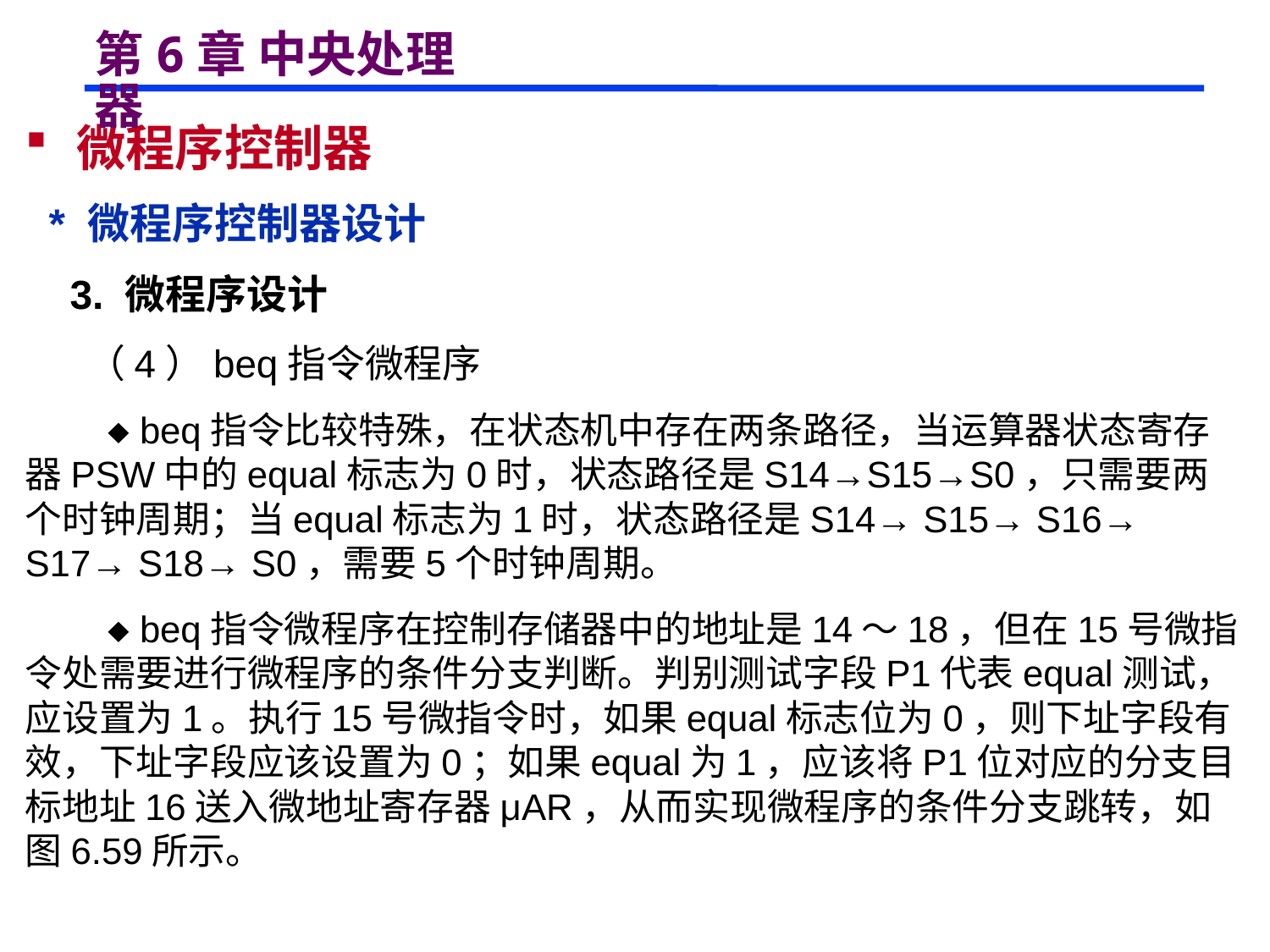

# 第6章 中央处理器
 微程序控制器
  * 微程序控制器设计
    3. 微程序设计
      （4）beq指令微程序
        ♦ beq指令比较特殊，在状态机中存在两条路径，当运算器状态寄存器PSW中的equal标志为0时，状态路径是S14→S15→S0，只需要两个时钟周期；当equal标志为1时，状态路径是S14→ S15→ S16→ S17→ S18→ S0，需要5个时钟周期。
        ♦ beq指令微程序在控制存储器中的地址是14～18，但在15号微指令处需要进行微程序的条件分支判断。判别测试字段P1代表equal测试，应设置为1。执行15号微指令时，如果equal标志位为0，则下址字段有效，下址字段应该设置为0；如果equal为1，应该将P1位对应的分支目标地址16送入微地址寄存器μAR，从而实现微程序的条件分支跳转，如图6.59所示。